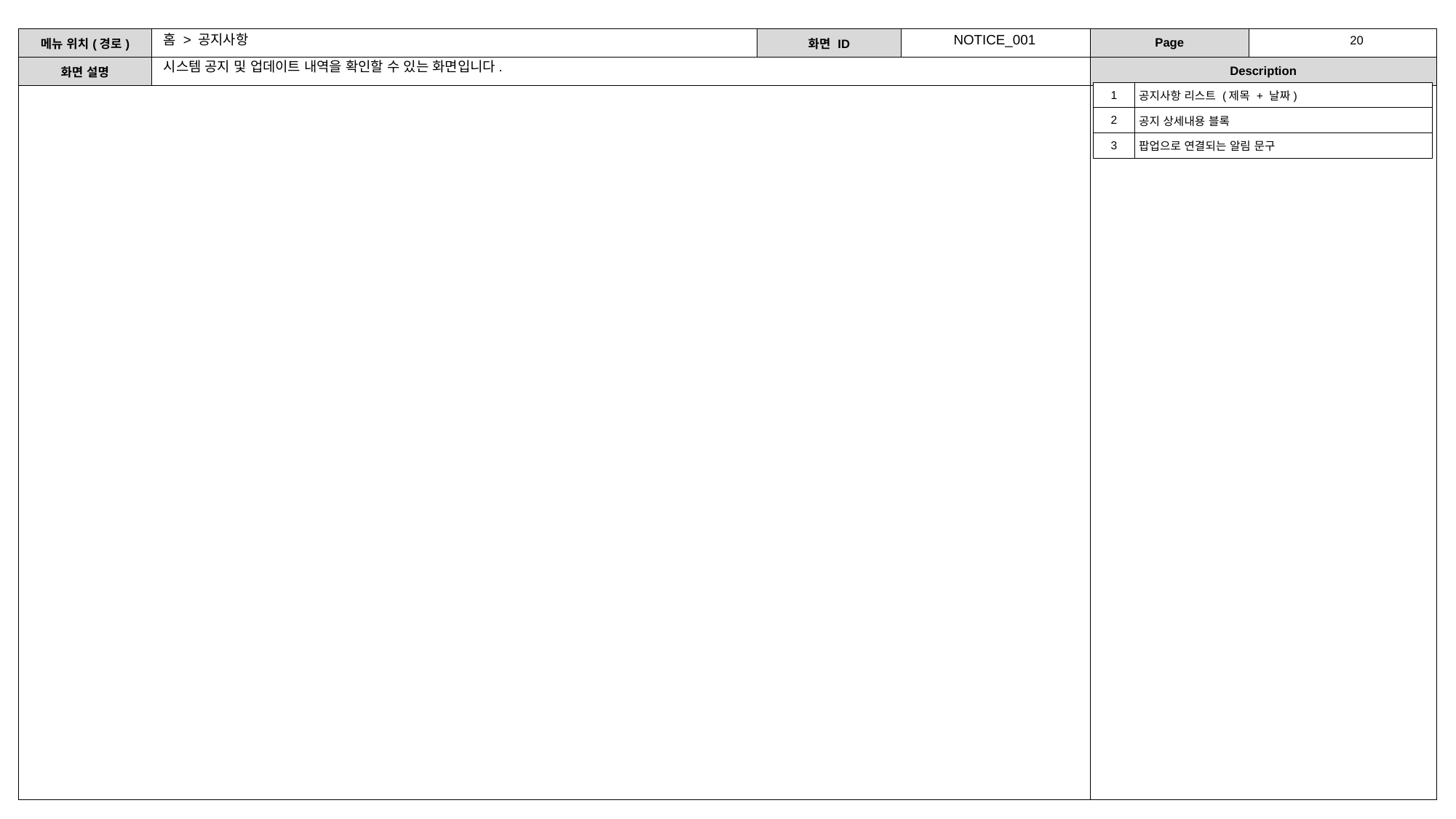

홈 > 공지사항
NOTICE_001
시스템 공지 및 업데이트 내역을 확인할 수 있는 화면입니다.
| 1 | 공지사항 리스트 (제목 + 날짜) |
| --- | --- |
| 2 | 공지 상세내용 블록 |
| 3 | 팝업으로 연결되는 알림 문구 |